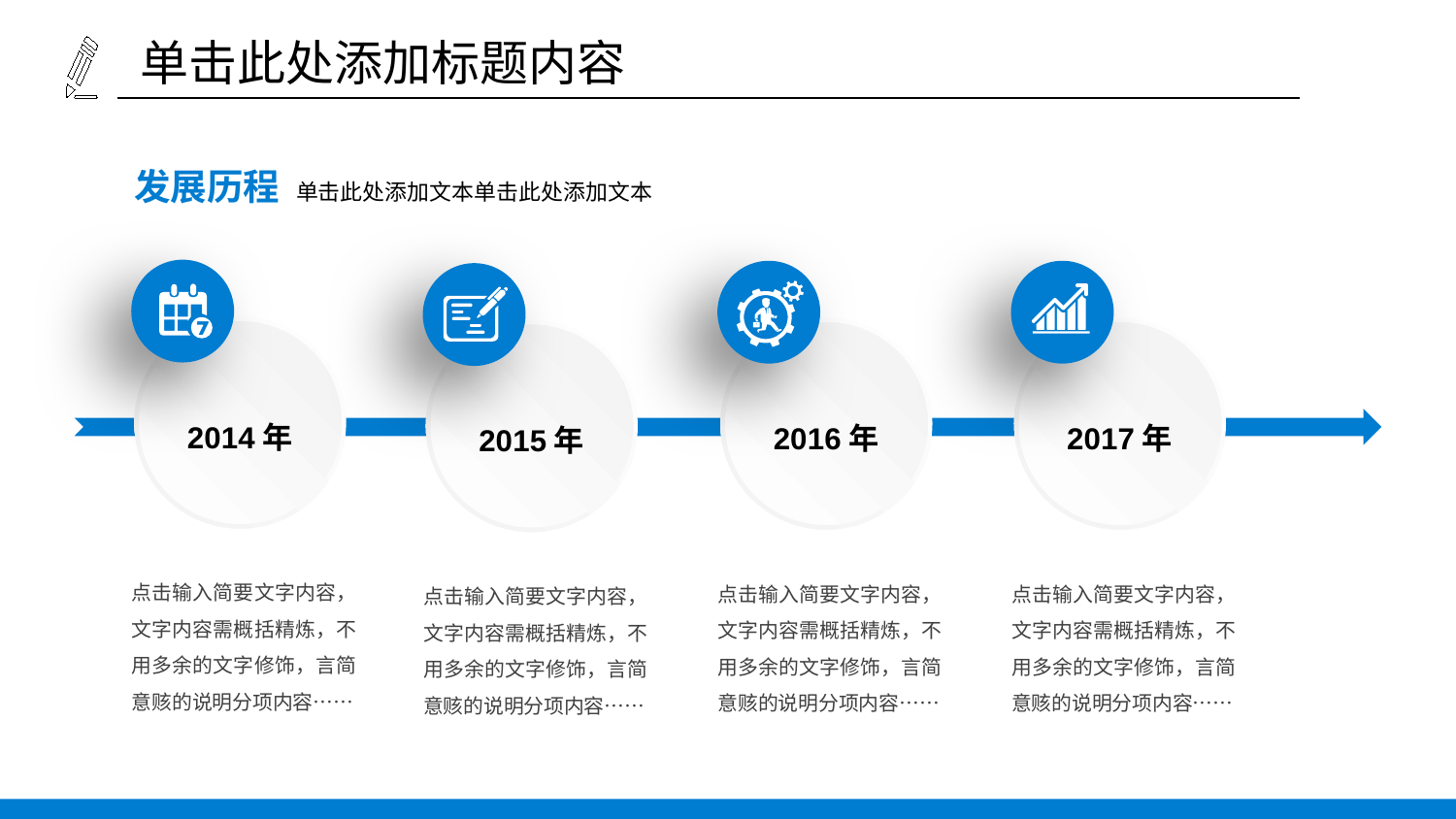

单击此处添加标题内容

发展历程  单击此处添加文本单击此处添加文本

2014年

2016年

2017年

2015年

点击输入简要文字内容，文字内容需概括精炼，不用多余的文字修饰，言简意赅的说明分项内容……
点击输入简要文字内容，文字内容需概括精炼，不用多余的文字修饰，言简意赅的说明分项内容……
点击输入简要文字内容，文字内容需概括精炼，不用多余的文字修饰，言简意赅的说明分项内容……
点击输入简要文字内容，文字内容需概括精炼，不用多余的文字修饰，言简意赅的说明分项内容……